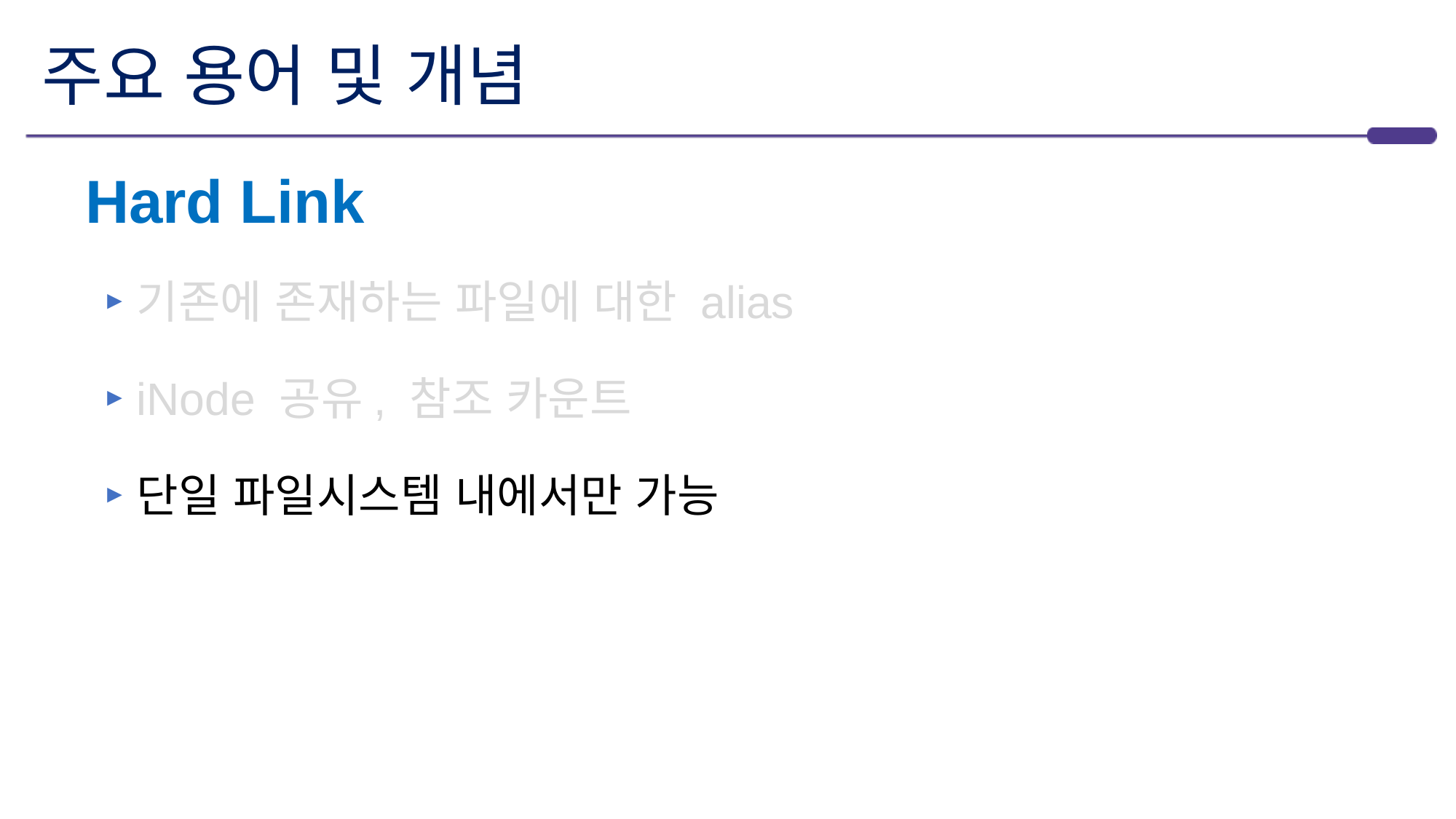

# 주요 용어 및 개념
Hard Link
기존에 존재하는 파일에 대한 alias
iNode 공유, 참조 카운트
단일 파일시스템 내에서만 가능